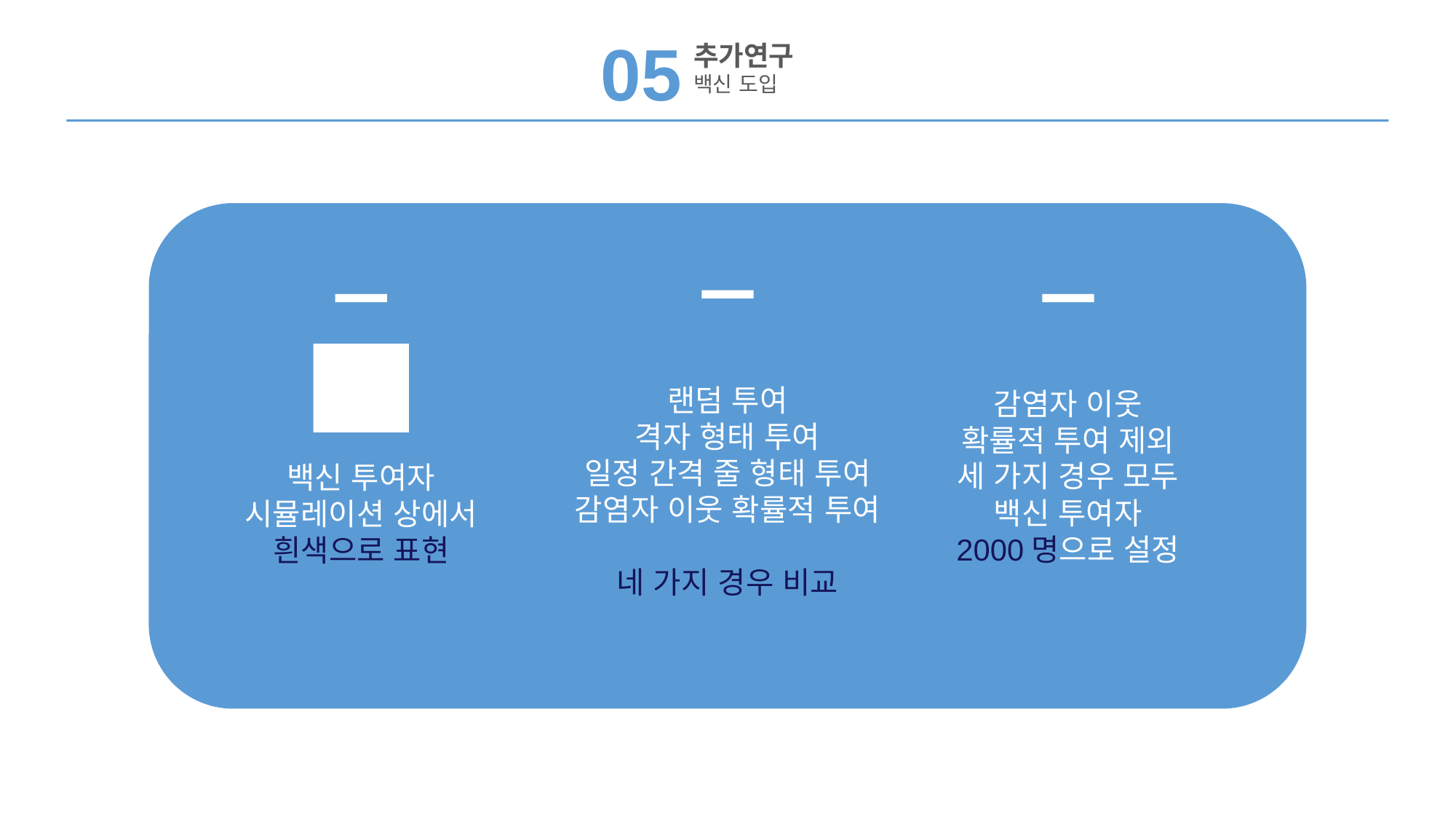

05
추가연구
백신 도입

랜덤 투여
격자 형태 투여
일정 간격 줄 형태 투여
감염자 이웃 확률적 투여

네 가지 경우 비교

감염자 이웃
확률적 투여 제외
세 가지 경우 모두
백신 투여자
2000명으로 설정
백신 투여자
시뮬레이션 상에서
흰색으로 표현